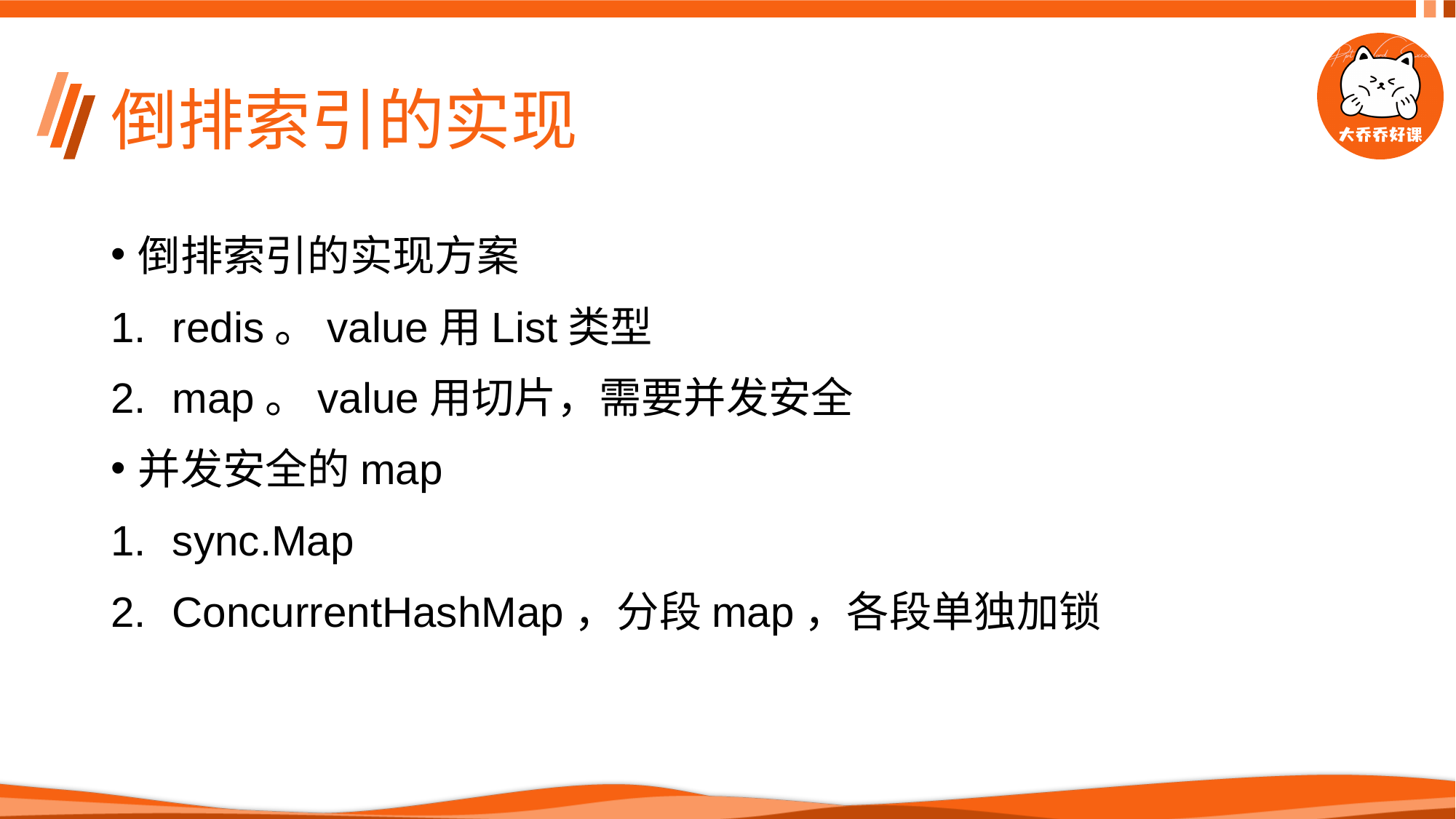

# 倒排索引的实现
倒排索引的实现方案
redis。value用List类型
map。value用切片，需要并发安全
并发安全的map
sync.Map
ConcurrentHashMap，分段map，各段单独加锁